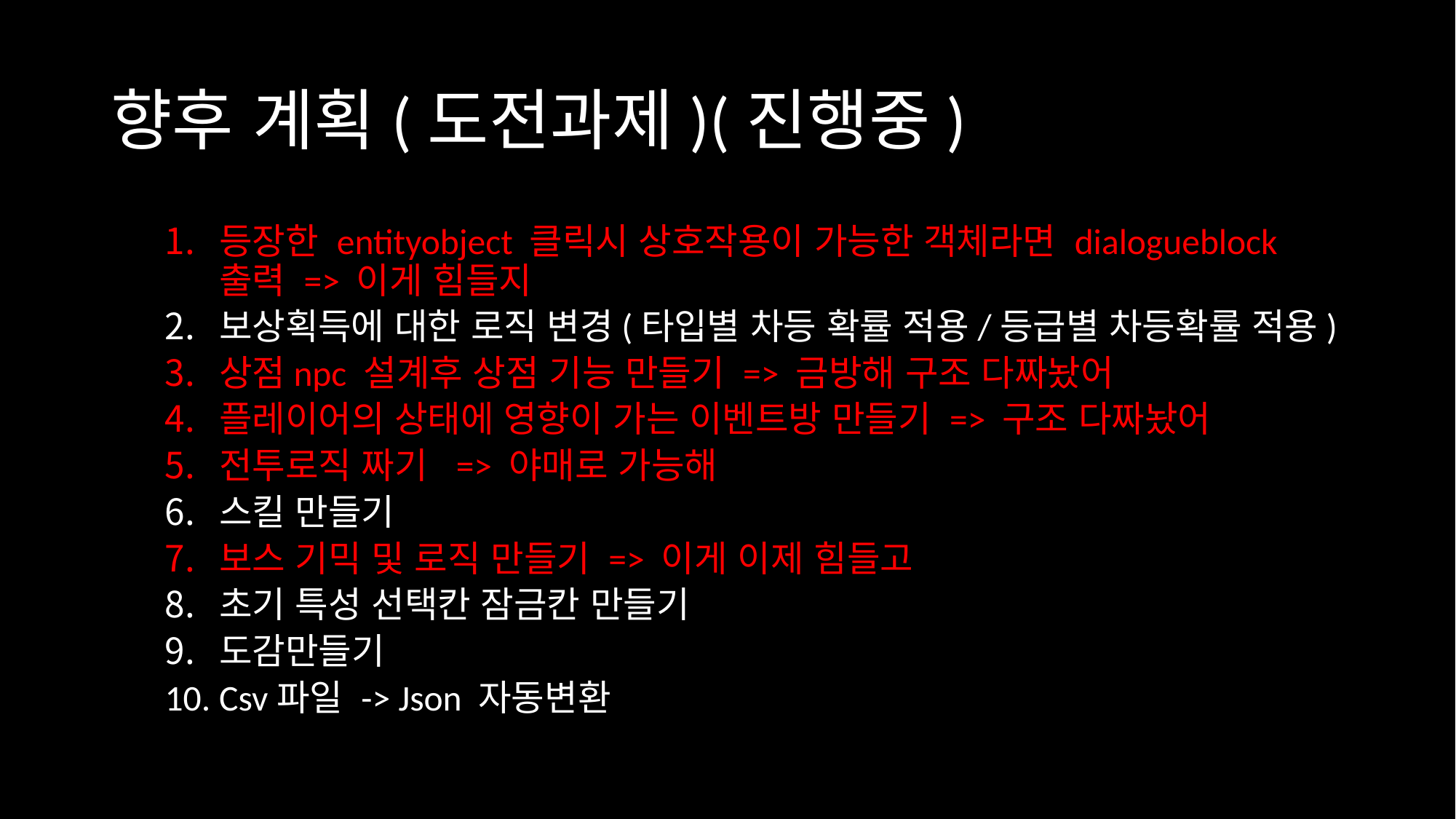

# 향후 계획(도전과제)(진행중)
등장한 entityobject 클릭시 상호작용이 가능한 객체라면 dialogueblock 출력 => 이게 힘들지
보상획득에 대한 로직 변경(타입별 차등 확률 적용/등급별 차등확률 적용)
상점npc 설계후 상점 기능 만들기 => 금방해 구조 다짜놨어
플레이어의 상태에 영향이 가는 이벤트방 만들기 => 구조 다짜놨어
전투로직 짜기  => 야매로 가능해
스킬 만들기
보스 기믹 및 로직 만들기 => 이게 이제 힘들고
초기 특성 선택칸 잠금칸 만들기
도감만들기
Csv파일 -> Json 자동변환